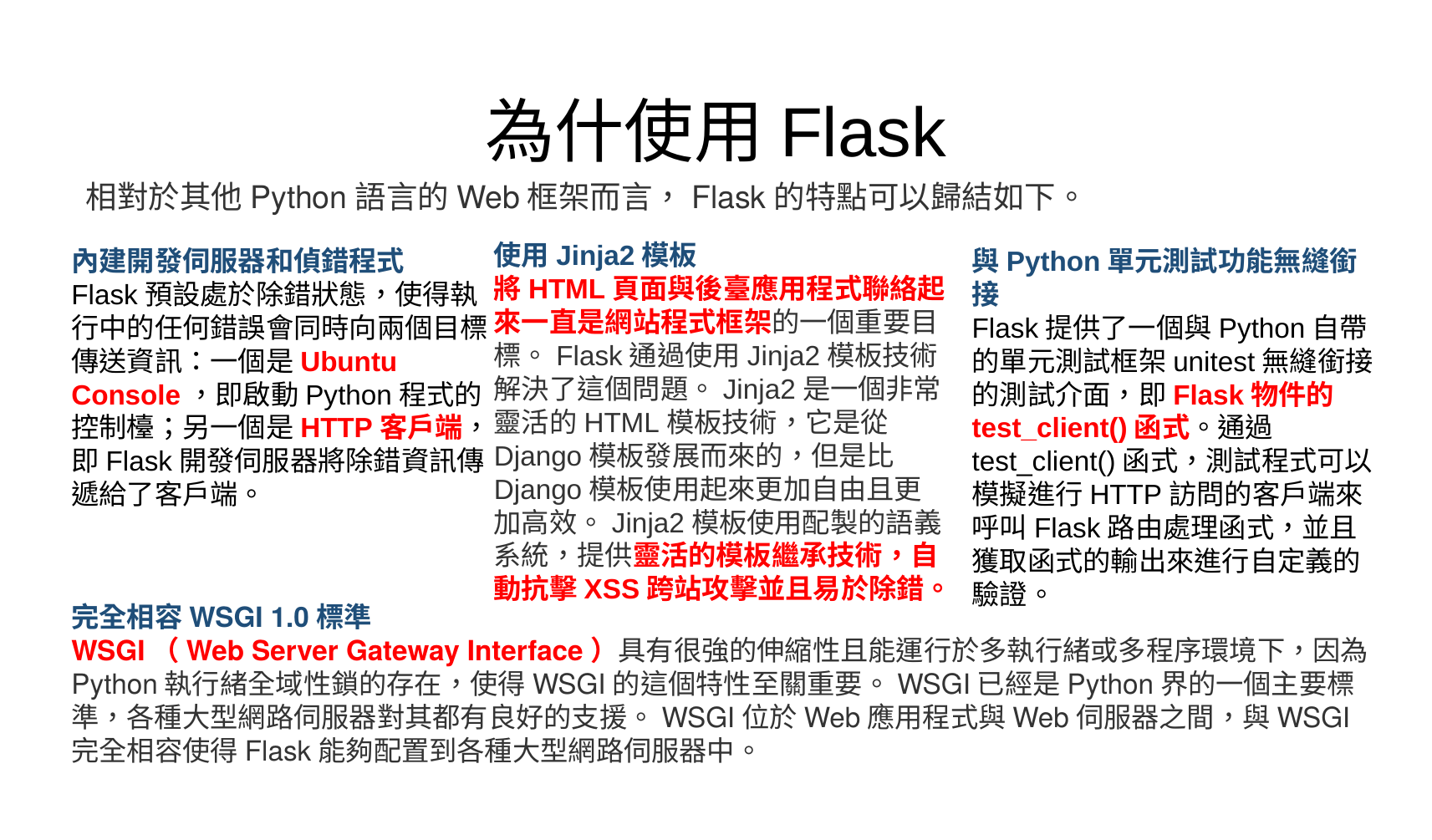

# 為什使用Flask
相對於其他Python語言的Web框架而言，Flask的特點可以歸結如下。
使用Jinja2模板
將HTML頁面與後臺應用程式聯絡起來一直是網站程式框架的一個重要目標。Flask通過使用Jinja2模板技術解決了這個問題。Jinja2是一個非常靈活的HTML模板技術，它是從Django模板發展而來的，但是比Django模板使用起來更加自由且更加高效。Jinja2模板使用配製的語義系統，提供靈活的模板繼承技術，自動抗擊XSS跨站攻擊並且易於除錯。
內建開發伺服器和偵錯程式
Flask預設處於除錯狀態，使得執行中的任何錯誤會同時向兩個目標傳送資訊：一個是Ubuntu Console，即啟動Python程式的控制檯；另一個是HTTP客戶端，即Flask開發伺服器將除錯資訊傳遞給了客戶端。
與Python單元測試功能無縫銜接
Flask提供了一個與Python自帶的單元測試框架unitest無縫銜接的測試介面，即Flask物件的test_client()函式。通過test_client()函式，測試程式可以模擬進行HTTP訪問的客戶端來呼叫Flask路由處理函式，並且獲取函式的輸出來進行自定義的驗證。
完全相容WSGI 1.0標準
WSGI（Web Server Gateway Interface）具有很強的伸縮性且能運行於多執行緒或多程序環境下，因為Python執行緒全域性鎖的存在，使得WSGI的這個特性至關重要。WSGI已經是Python界的一個主要標準，各種大型網路伺服器對其都有良好的支援。WSGI位於Web應用程式與Web伺服器之間，與WSGI完全相容使得Flask能夠配置到各種大型網路伺服器中。